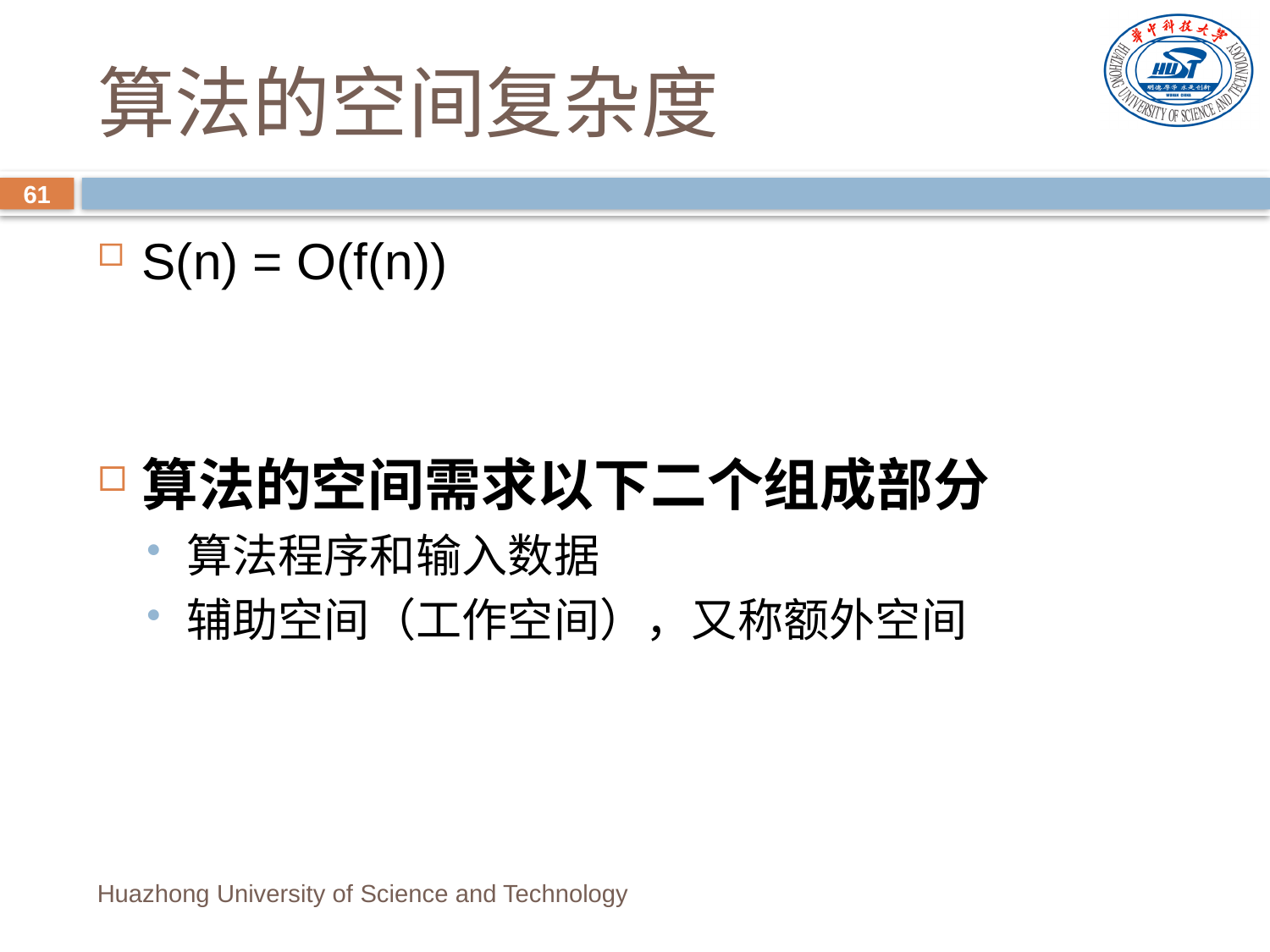

# 算法的空间复杂度
61
S(n) = O(f(n))

算法的空间需求以下二个组成部分
算法程序和输入数据
辅助空间（工作空间），又称额外空间
Huazhong University of Science and Technology